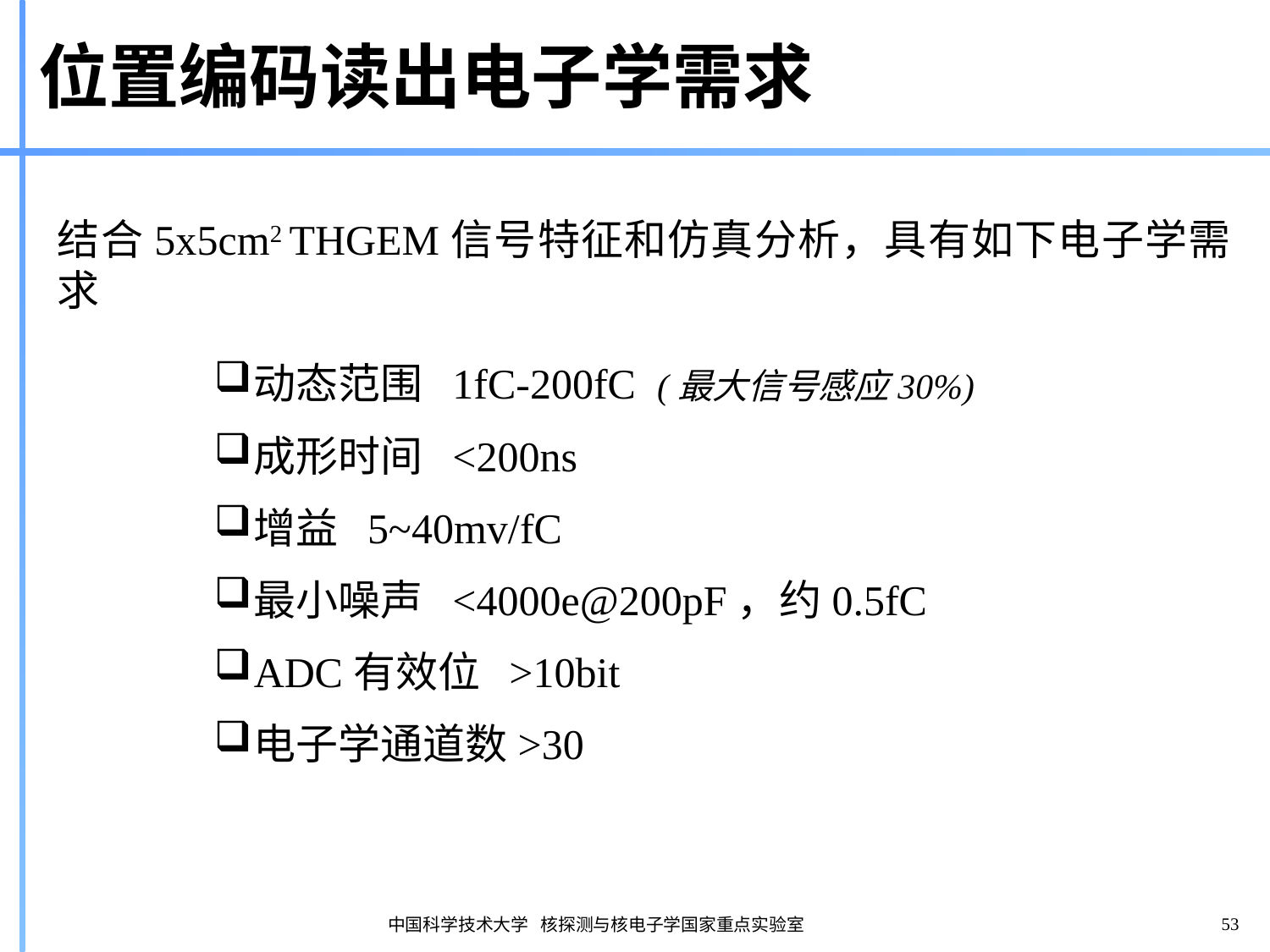

# 位置编码读出电子学需求
结合5x5cm2 THGEM信号特征和仿真分析，具有如下电子学需求
动态范围  1fC-200fC  (最大信号感应30%)
成形时间  <200ns
增益  5~40mv/fC
最小噪声  <4000e@200pF，约0.5fC
ADC有效位  >10bit
电子学通道数>30

53
中国科学技术大学   核探测与核电子学国家重点实验室